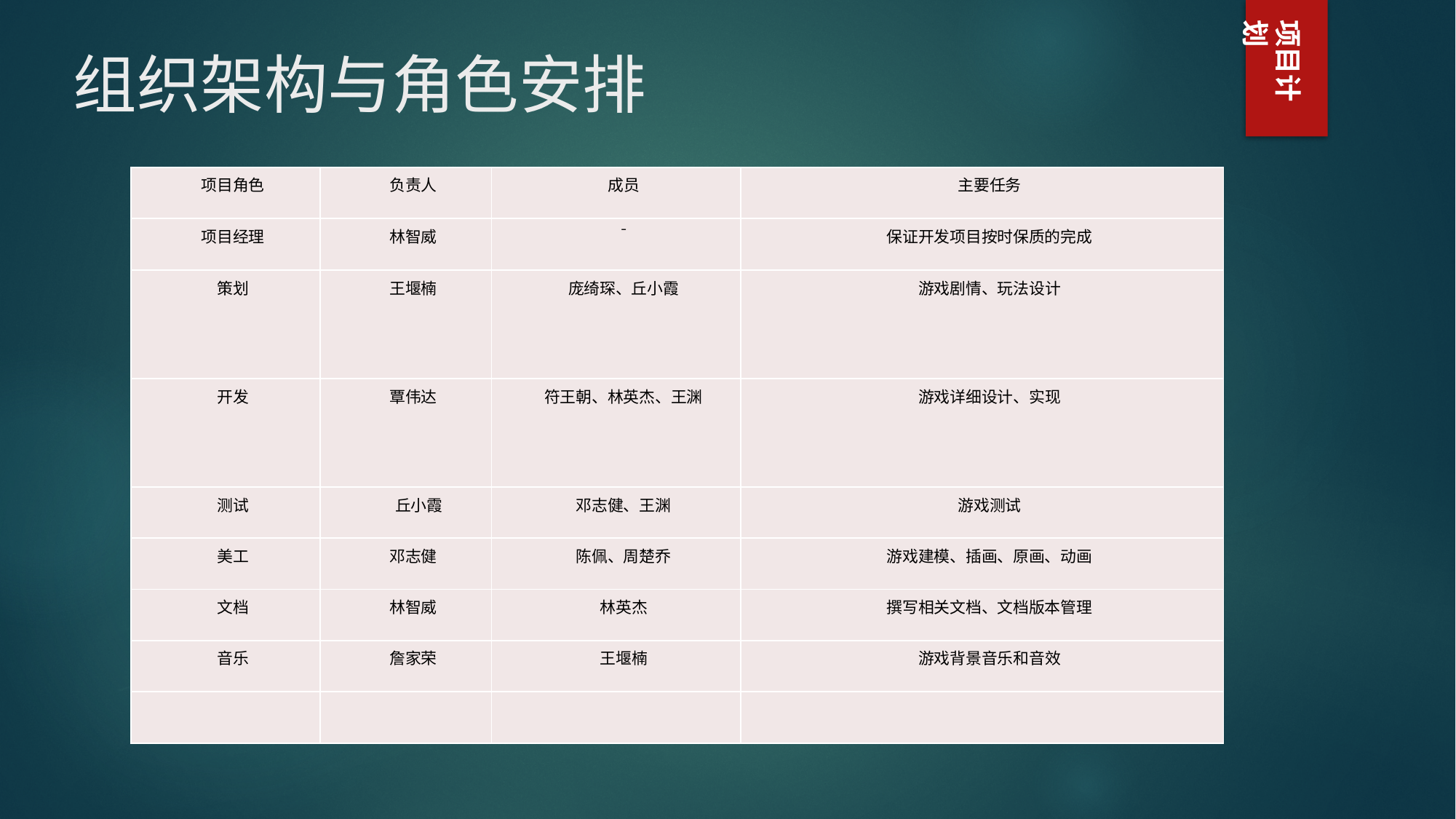

# 组织架构与角色安排
项目计划
| 项目角色 | 负责人 | 成员 | 主要任务 |
| --- | --- | --- | --- |
| 项目经理 | 林智威 | - | 保证开发项目按时保质的完成 |
| 策划 | 王堰楠 | 庞绮琛、丘小霞 | 游戏剧情、玩法设计 |
| 开发 | 覃伟达 | 符王朝、林英杰、王渊 | 游戏详细设计、实现 |
| 测试 | 丘小霞 | 邓志健、王渊 | 游戏测试 |
| 美工 | 邓志健 | 陈佩、周楚乔 | 游戏建模、插画、原画、动画 |
| 文档 | 林智威 | 林英杰 | 撰写相关文档、文档版本管理 |
| 音乐 | 詹家荣 | 王堰楠 | 游戏背景音乐和音效 |
|  |  |  |  |